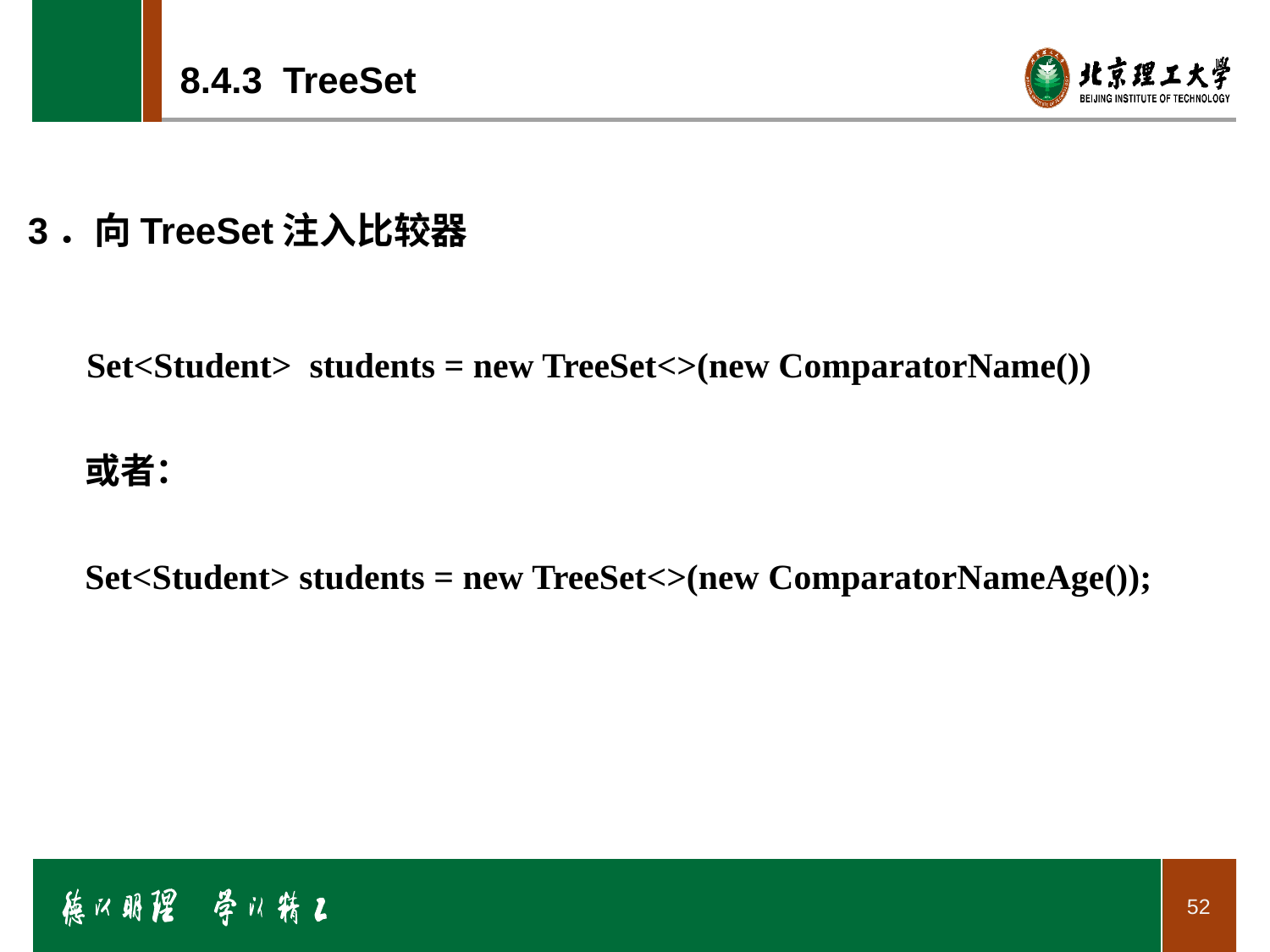

# 8.4.3  TreeSet
3．向TreeSet注入比较器

Set<Student>  students = new TreeSet<>(new ComparatorName())

或者：

Set<Student> students = new TreeSet<>(new ComparatorNameAge());